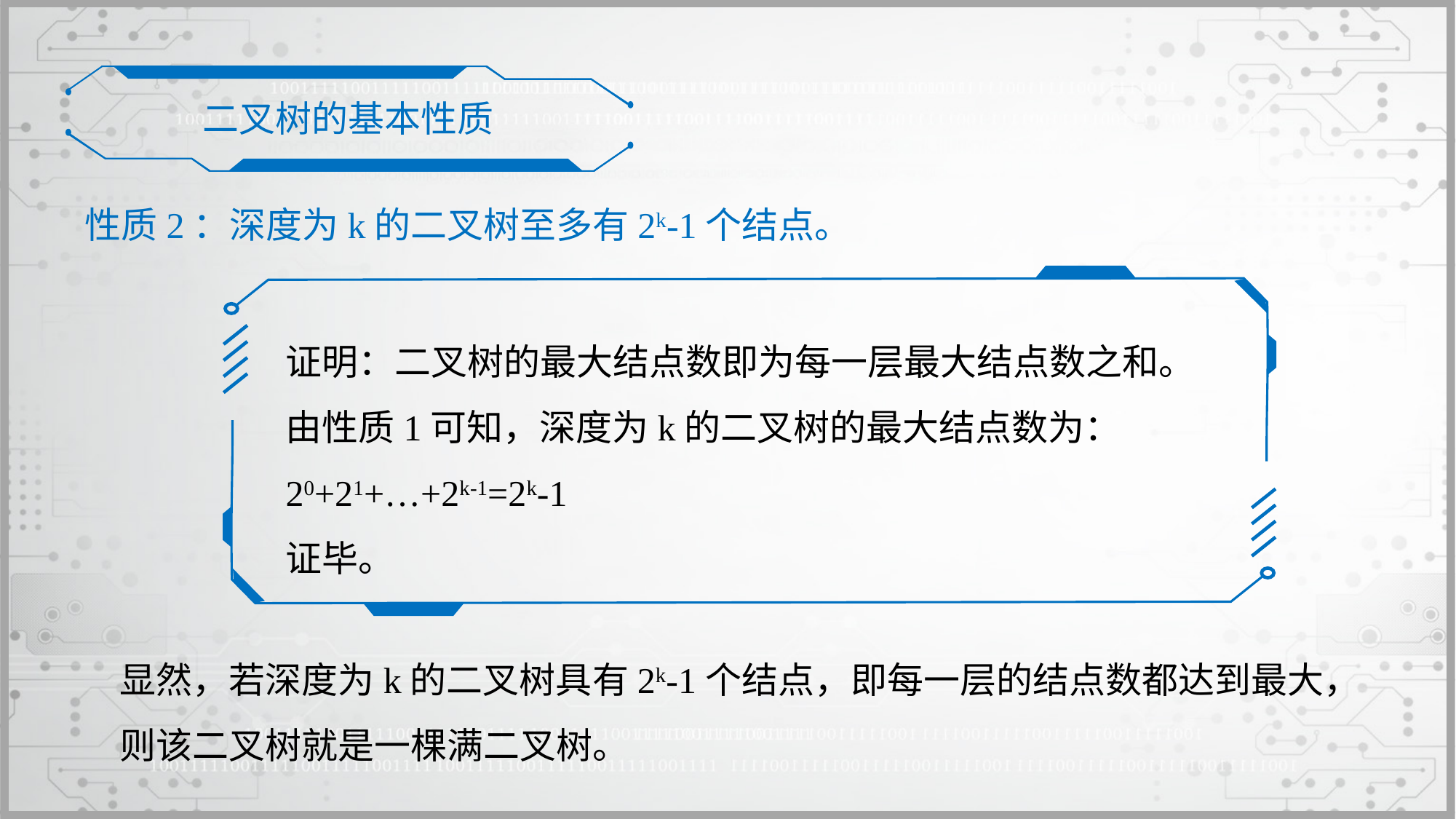

二叉树的基本性质
性质2：深度为k的二叉树至多有2k-1个结点。

证明：二叉树的最大结点数即为每一层最大结点数之和。
由性质1可知，深度为k的二叉树的最大结点数为： 	20+21+…+2k-1=2k-1
证毕。
显然，若深度为k的二叉树具有2k-1个结点，即每一层的结点数都达到最大，则该二叉树就是一棵满二叉树。